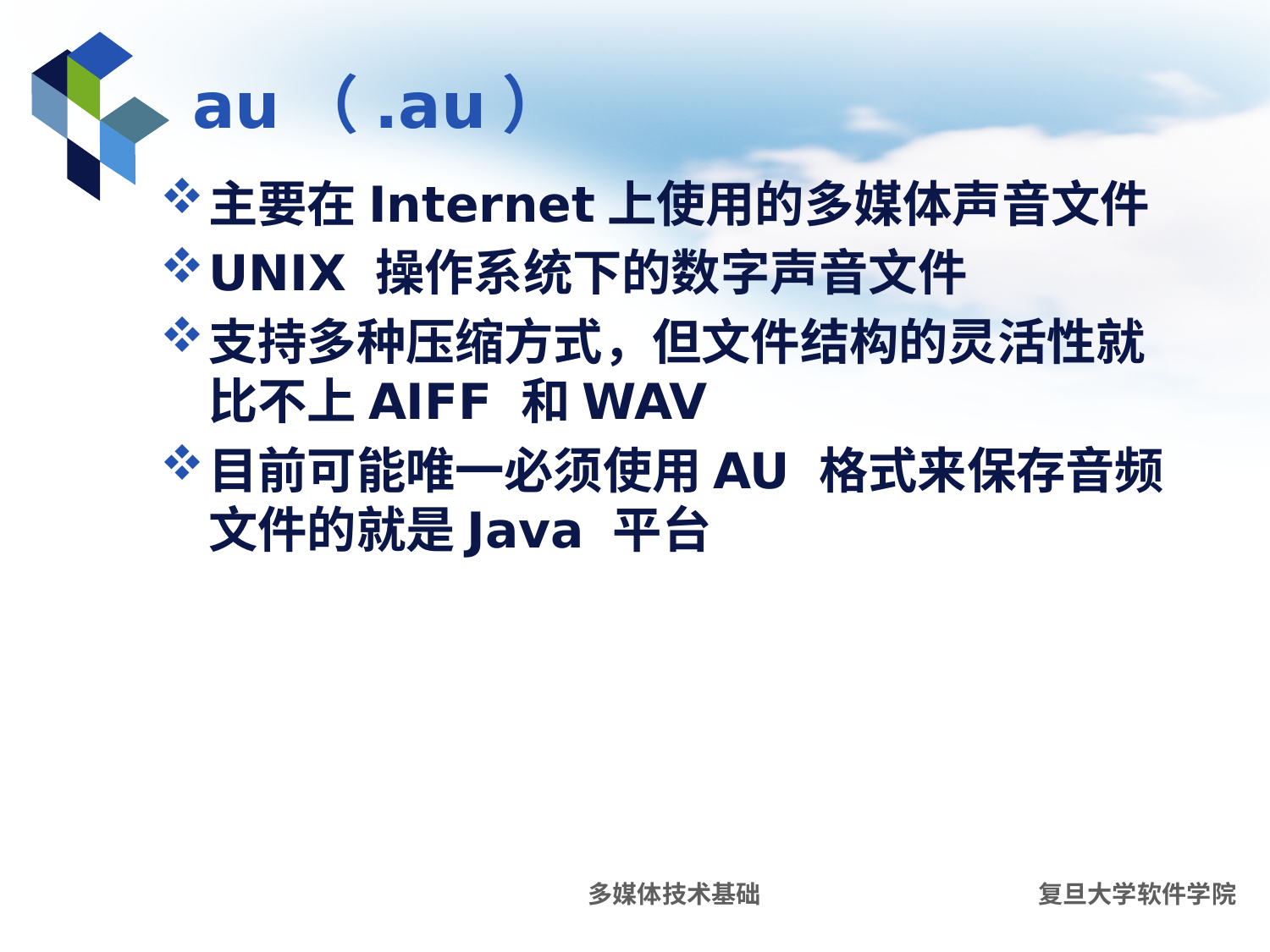

# au（.au）
主要在Internet上使用的多媒体声音文件
UNIX 操作系统下的数字声音文件
支持多种压缩方式，但文件结构的灵活性就比不上AIFF 和WAV
目前可能唯一必须使用AU 格式来保存音频文件的就是Java 平台
多媒体技术基础